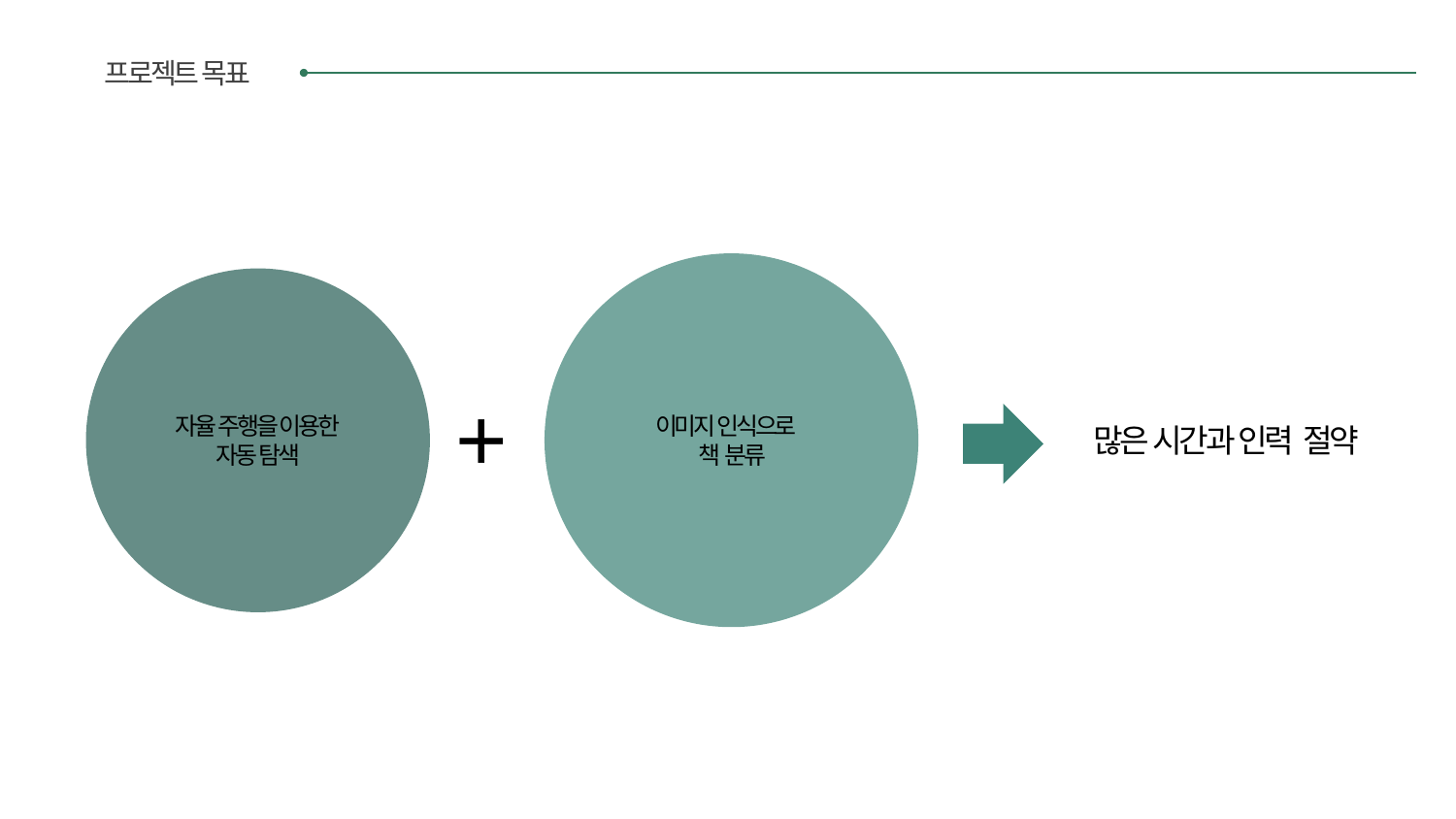

프로젝트 목표

+
이미지 인식으로
 책  분류
자율 주행을 이용한
자동 탐색

많은 시간과 인력  절약